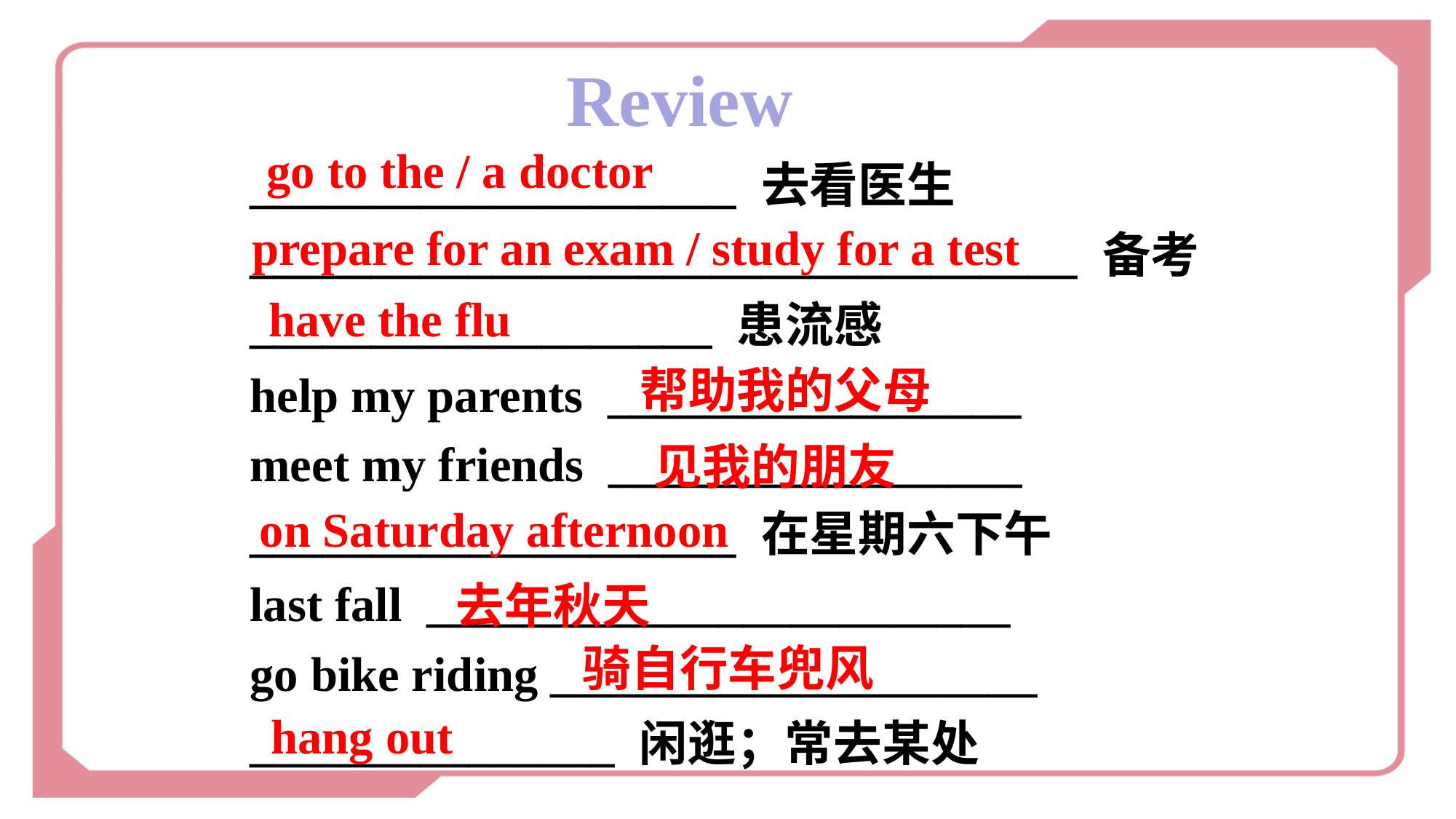

Review
go to the / a doctor
____________________ 去看医生
__________________________________ 备考
___________________ 患流感
help my parents  _________________
meet my friends  _________________
____________________ 在星期六下午
last fall  ________________________
go bike riding ____________________
_______________ 闲逛；常去某处
prepare for an exam / study for a test
have the flu
帮助我的父母
见我的朋友
on Saturday afternoon
去年秋天
骑自行车兜风
hang out